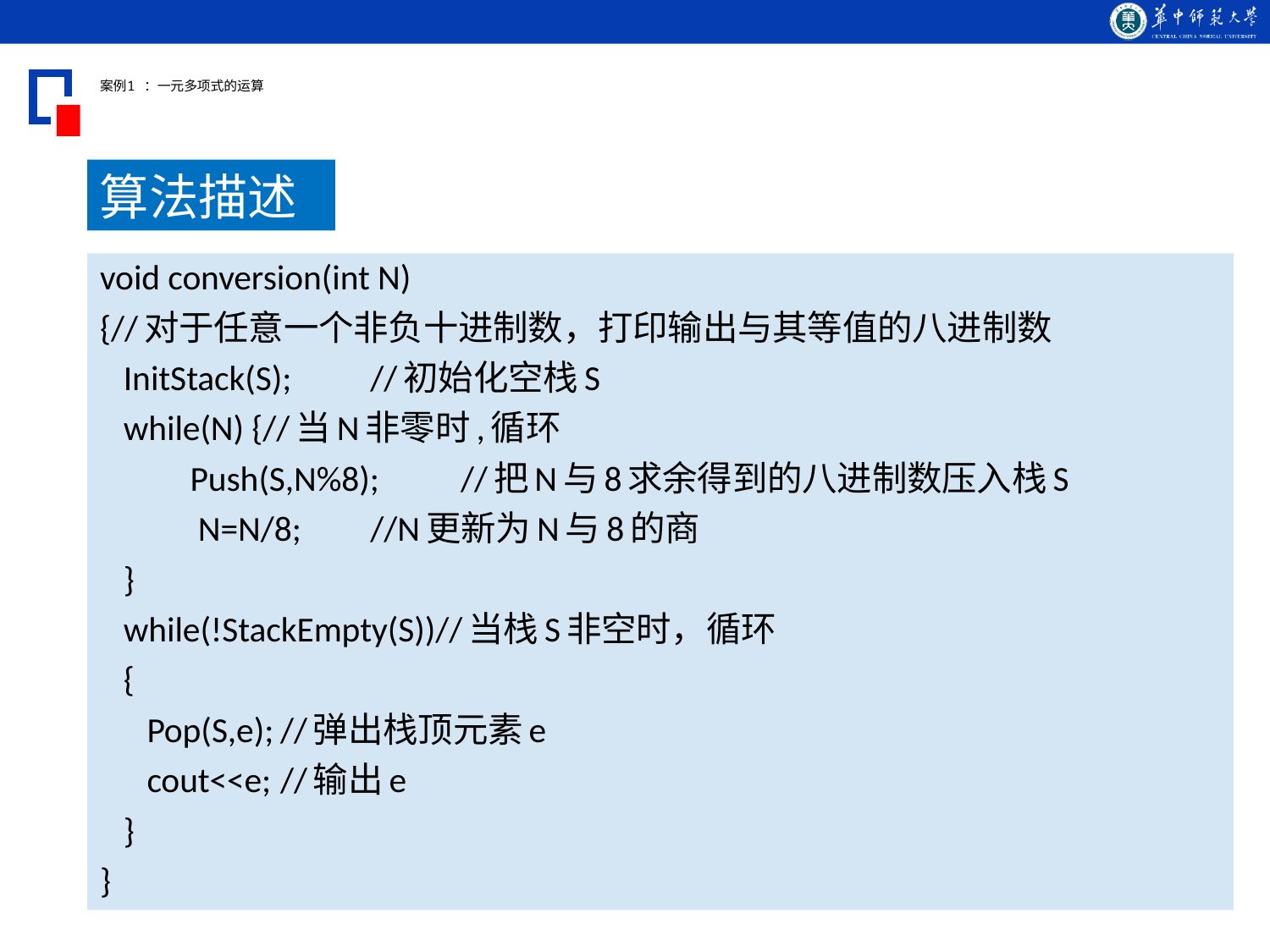

# 案例1 ：一元多项式的运算
算法描述
void conversion(int N)
{//对于任意一个非负十进制数，打印输出与其等值的八进制数
   InitStack(S);	//初始化空栈S
   while(N) {//当N非零时,循环
	Push(S,N%8);	//把N与8求余得到的八进制数压入栈S
     	 N=N/8;		//N更新为N与8的商
   }
   while(!StackEmpty(S))//当栈S非空时，循环
   {
      Pop(S,e);		//弹出栈顶元素e
      cout<<e;		//输出e
   }
}